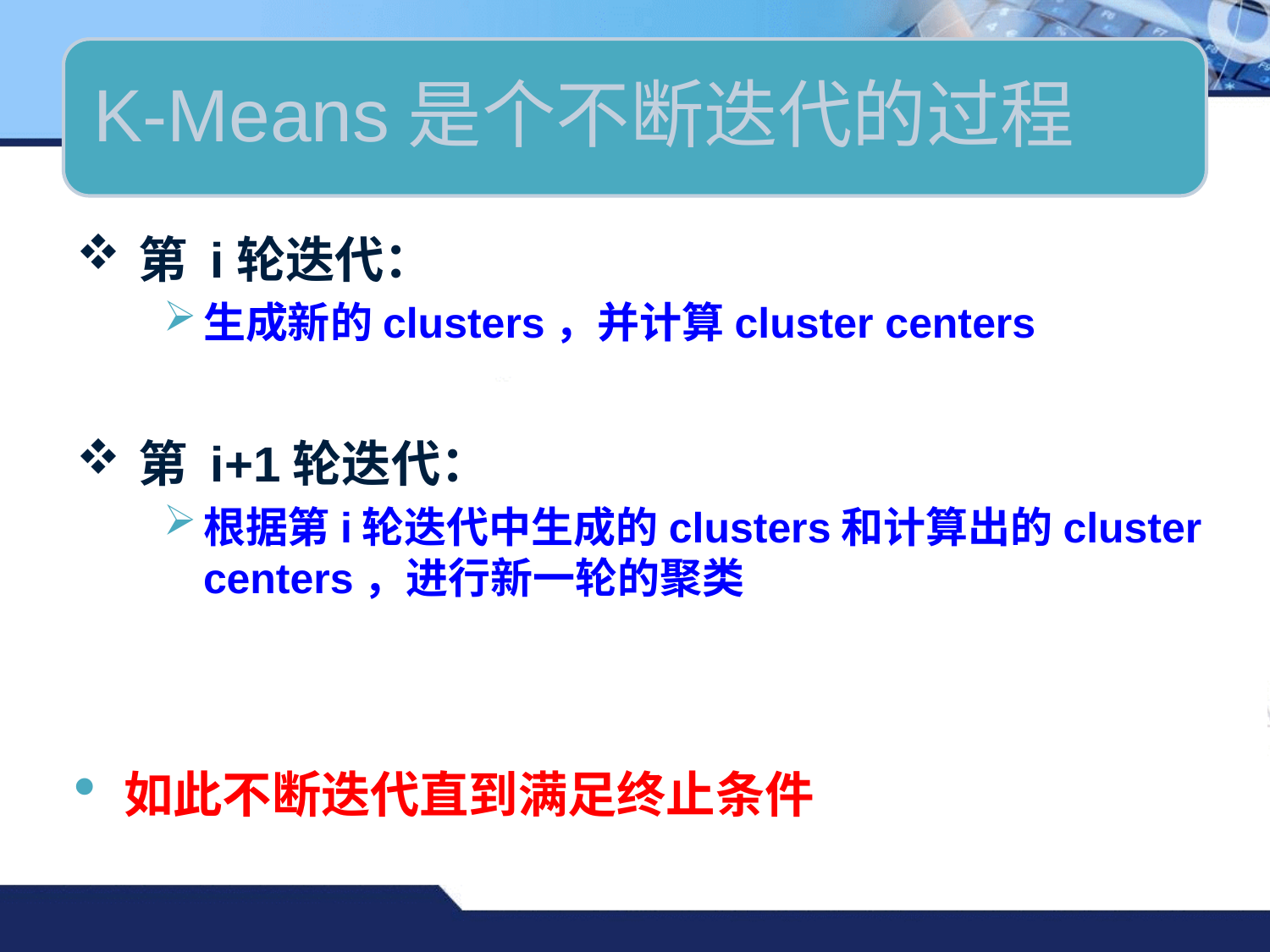

K-Means是个不断迭代的过程
第 i轮迭代：
生成新的clusters，并计算cluster centers

第 i+1轮迭代：
根据第i轮迭代中生成的clusters和计算出的cluster centers，进行新一轮的聚类

如此不断迭代直到满足终止条件